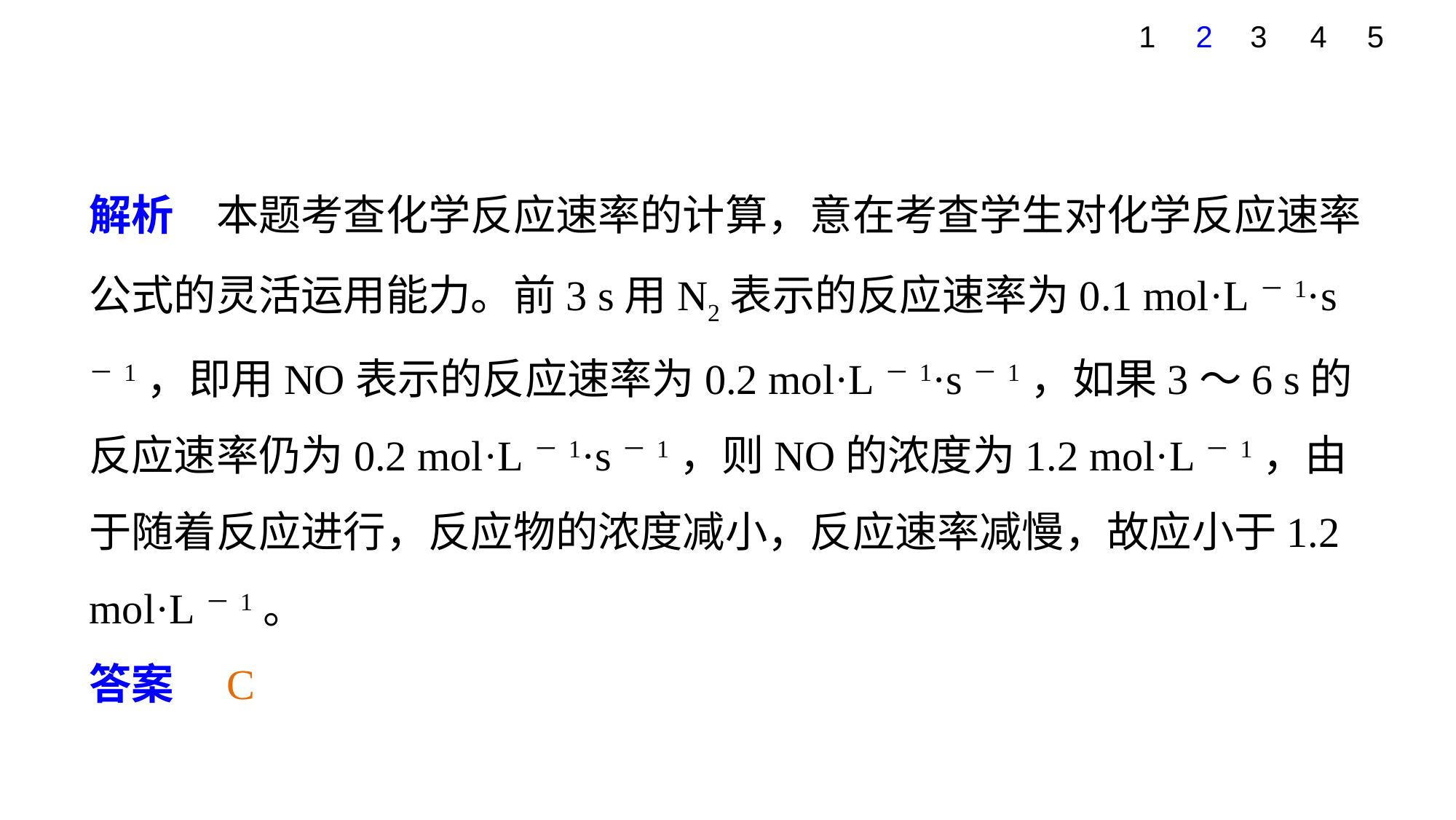

1
2
3
4
5
解析　本题考查化学反应速率的计算，意在考查学生对化学反应速率公式的灵活运用能力。前3 s用N2表示的反应速率为0.1 mol·L－1·s－1，即用NO表示的反应速率为0.2 mol·L－1·s－1，如果3～6 s的反应速率仍为0.2 mol·L－1·s－1，则NO的浓度为1.2 mol·L－1，由于随着反应进行，反应物的浓度减小，反应速率减慢，故应小于1.2 mol·L－1。
答案　C